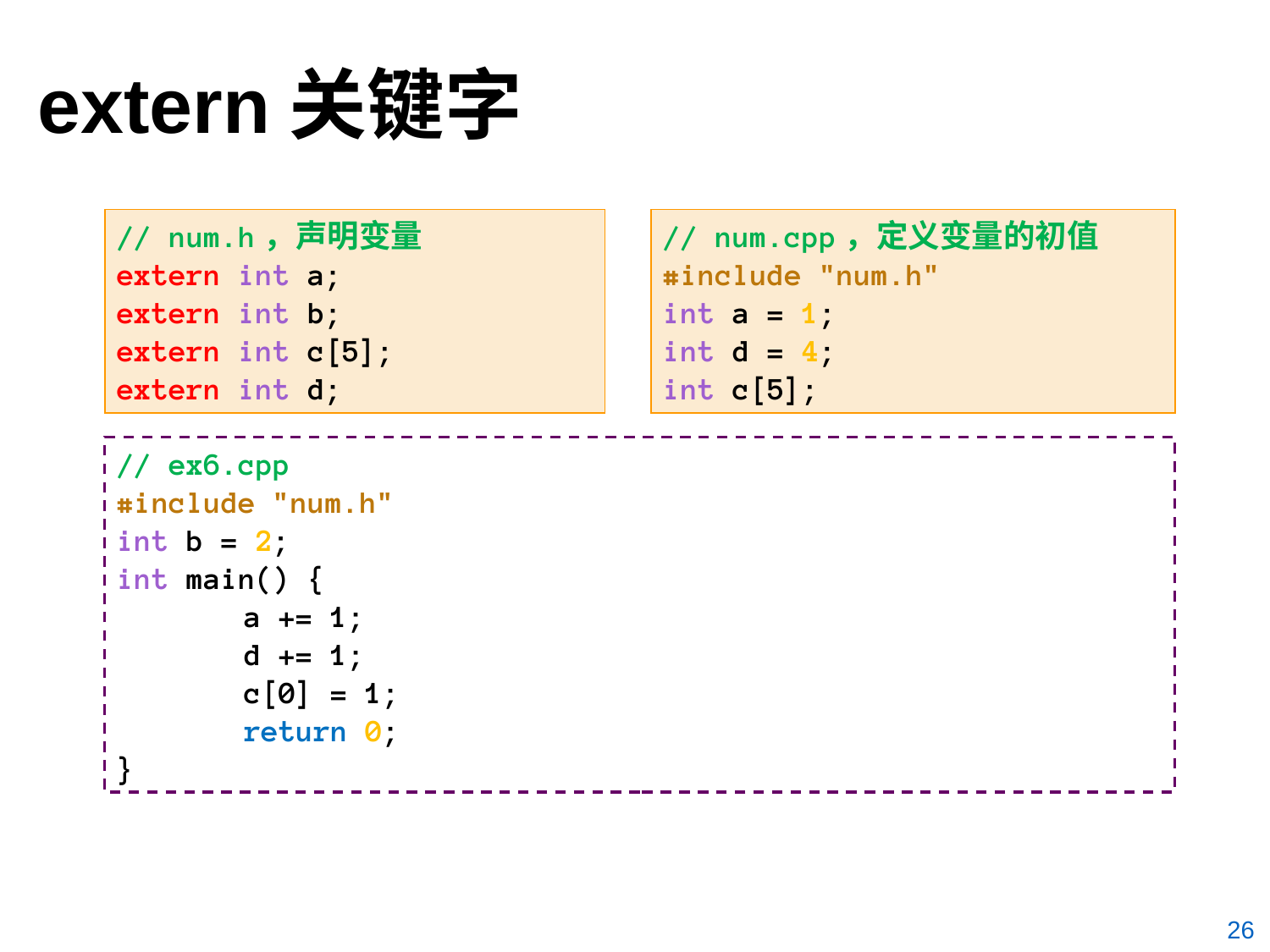

# extern关键字
// num.h，声明变量
extern int a;
extern int b;
extern int c[5];
extern int d;
// num.cpp，定义变量的初值
#include "num.h"
int a = 1;
int d = 4;
int c[5];
// ex6.cpp
#include "num.h"
int b = 2;
int main() {
	a += 1;
	d += 1;
	c[0] = 1;
	return 0;
}
26